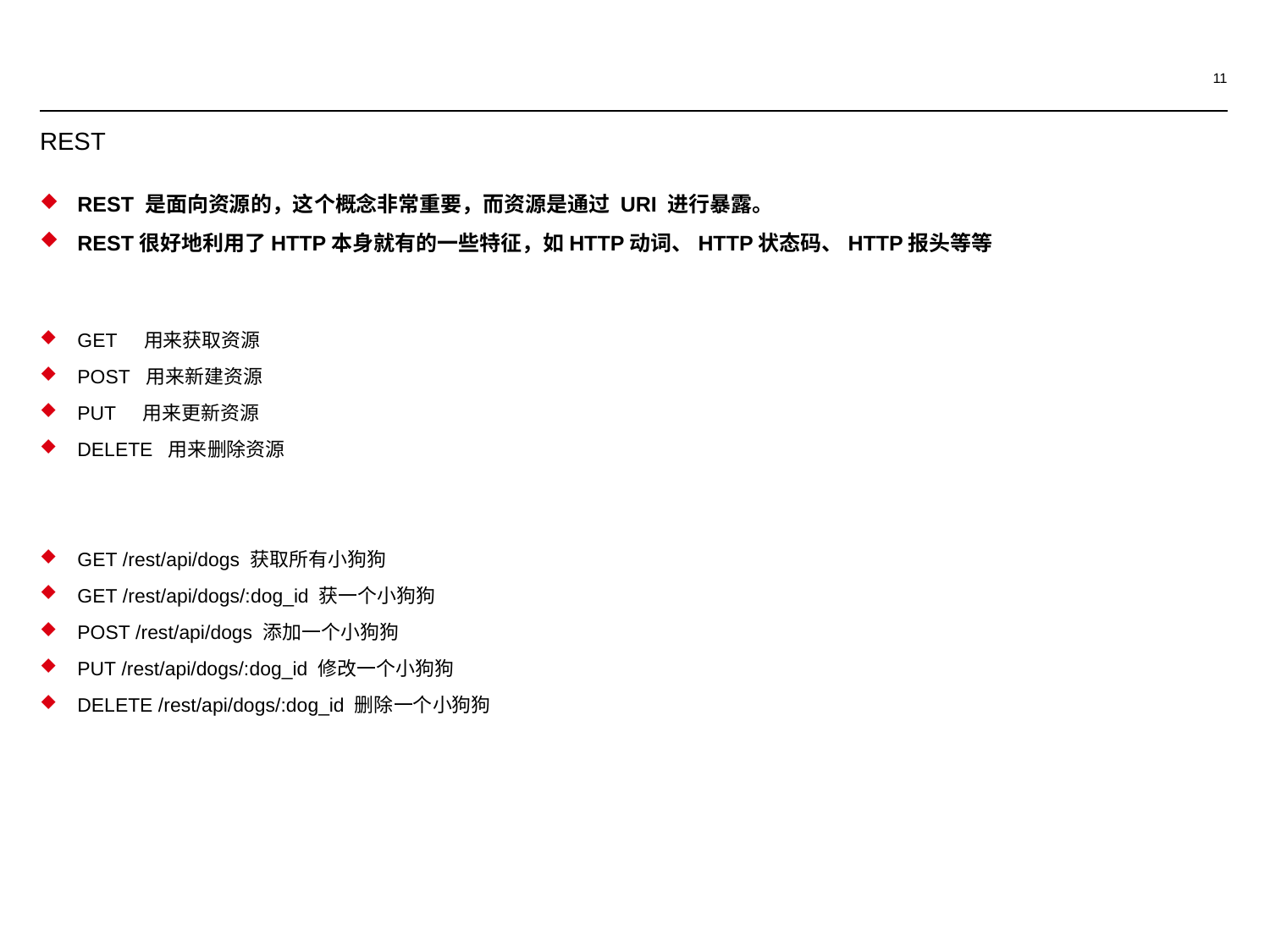

11

# REST
REST 是面向资源的，这个概念非常重要，而资源是通过 URI 进行暴露。
REST很好地利用了HTTP本身就有的一些特征，如HTTP动词、HTTP状态码、HTTP报头等等

GET    用来获取资源
POST  用来新建资源
PUT    用来更新资源
DELETE  用来删除资源

GET /rest/api/dogs 获取所有小狗狗
GET /rest/api/dogs/:dog_id 获一个小狗狗
POST /rest/api/dogs 添加一个小狗狗
PUT /rest/api/dogs/:dog_id 修改一个小狗狗
DELETE /rest/api/dogs/:dog_id 删除一个小狗狗